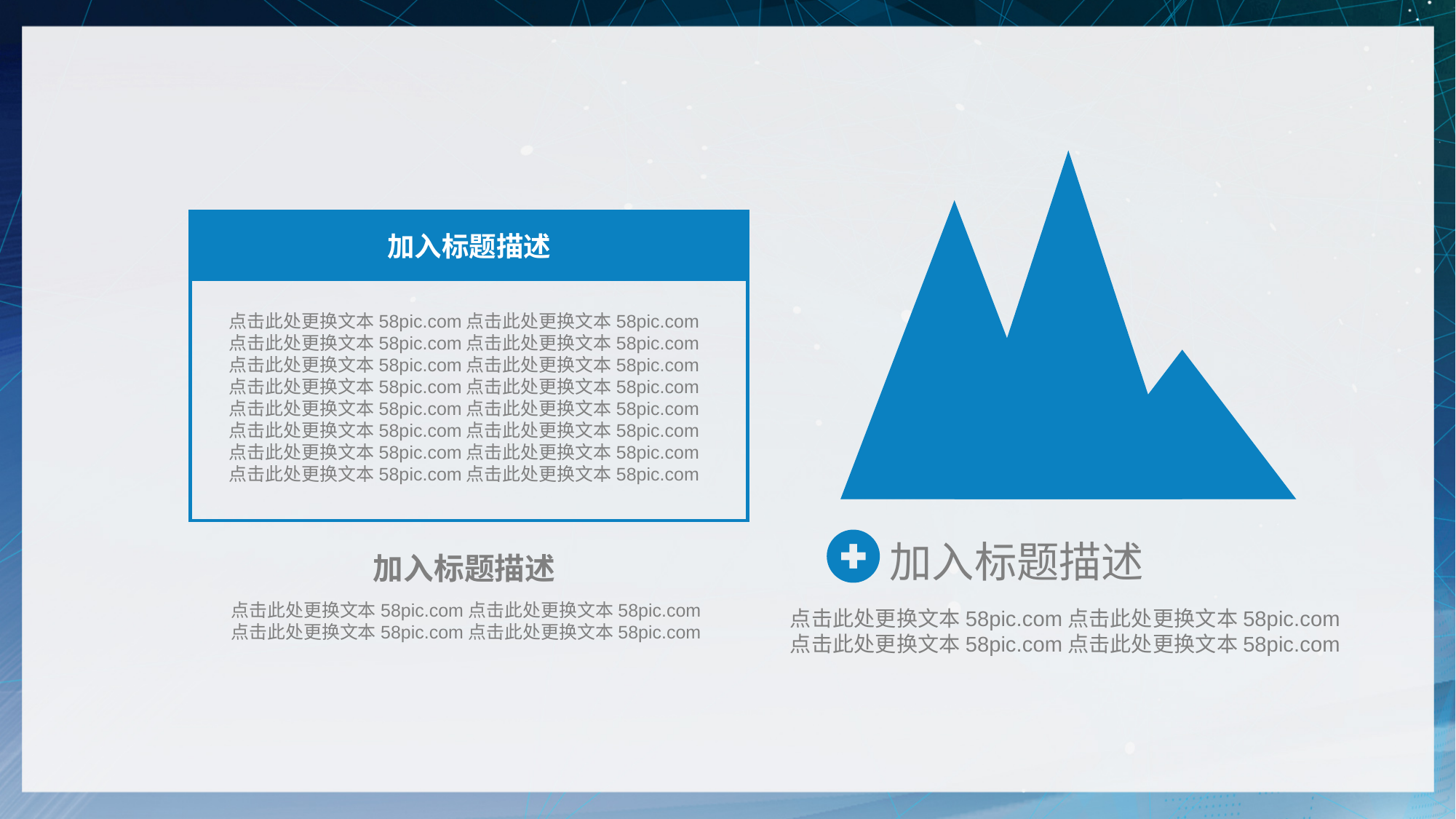

### Chart

| Category | One | Two | Three |
|---|---|---|---|
| Data 1 | 0.0 | 0.0 | 0.0 |
| Data 2 | 0.0 | 24.0 | 0.0 |
| Data 3 | 28.0 | 0.0 | 0.0 |
| Data 4 | 0.0 | 0.0 | 12.0 |
| Data 5 | 0.0 | 0.0 | 0.0 |
加入标题描述
点击此处更换文本58pic.com点击此处更换文本58pic.com
点击此处更换文本58pic.com点击此处更换文本58pic.com

加入标题描述
点击此处更换文本58pic.com点击此处更换文本58pic.com
点击此处更换文本58pic.com点击此处更换文本58pic.com点击此处更换文本58pic.com点击此处更换文本58pic.com
点击此处更换文本58pic.com点击此处更换文本58pic.com
点击此处更换文本58pic.com点击此处更换文本58pic.com
点击此处更换文本58pic.com点击此处更换文本58pic.com
点击此处更换文本58pic.com点击此处更换文本58pic.com
点击此处更换文本58pic.com点击此处更换文本58pic.com

加入标题描述
点击此处更换文本58pic.com点击此处更换文本58pic.com
点击此处更换文本58pic.com点击此处更换文本58pic.com